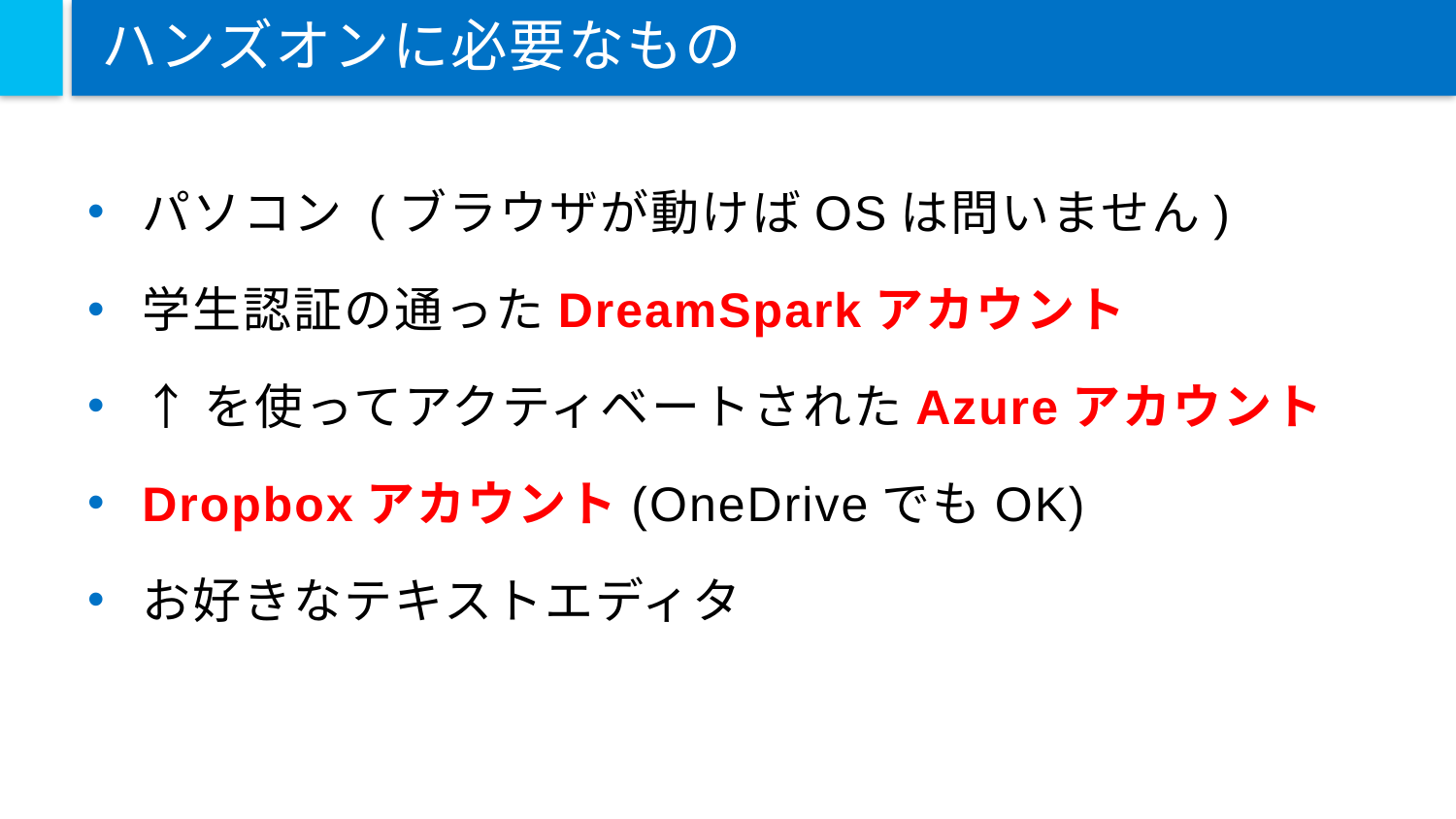

# ハンズオンに必要なもの
パソコン (ブラウザが動けばOSは問いません)
学生認証の通ったDreamSparkアカウント
↑を使ってアクティベートされたAzureアカウント
Dropboxアカウント(OneDriveでもOK)
お好きなテキストエディタ